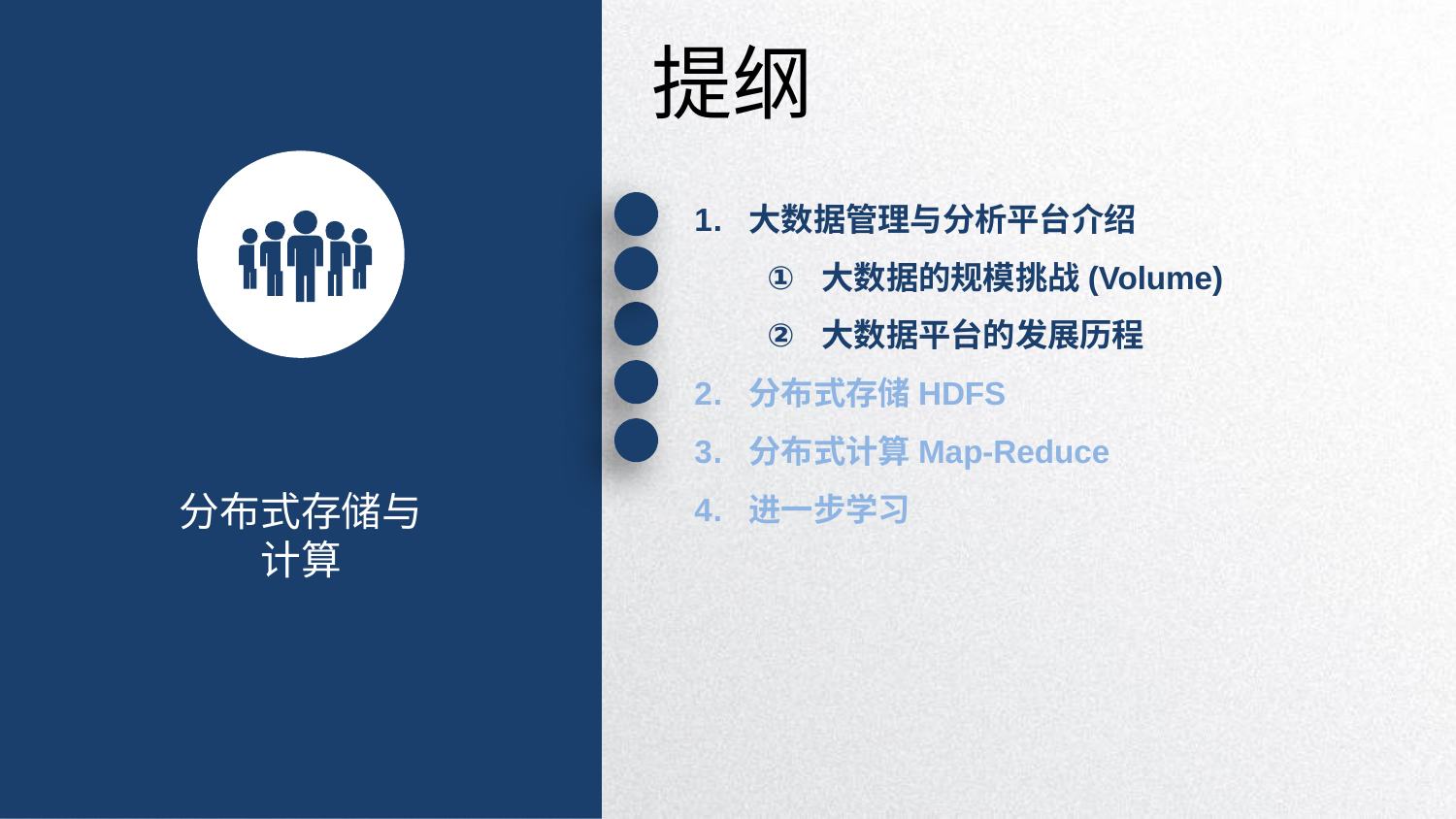

提纲

大数据管理与分析平台介绍
大数据的规模挑战(Volume)
大数据平台的发展历程
分布式存储HDFS
分布式计算Map-Reduce
进一步学习

分布式存储与计算